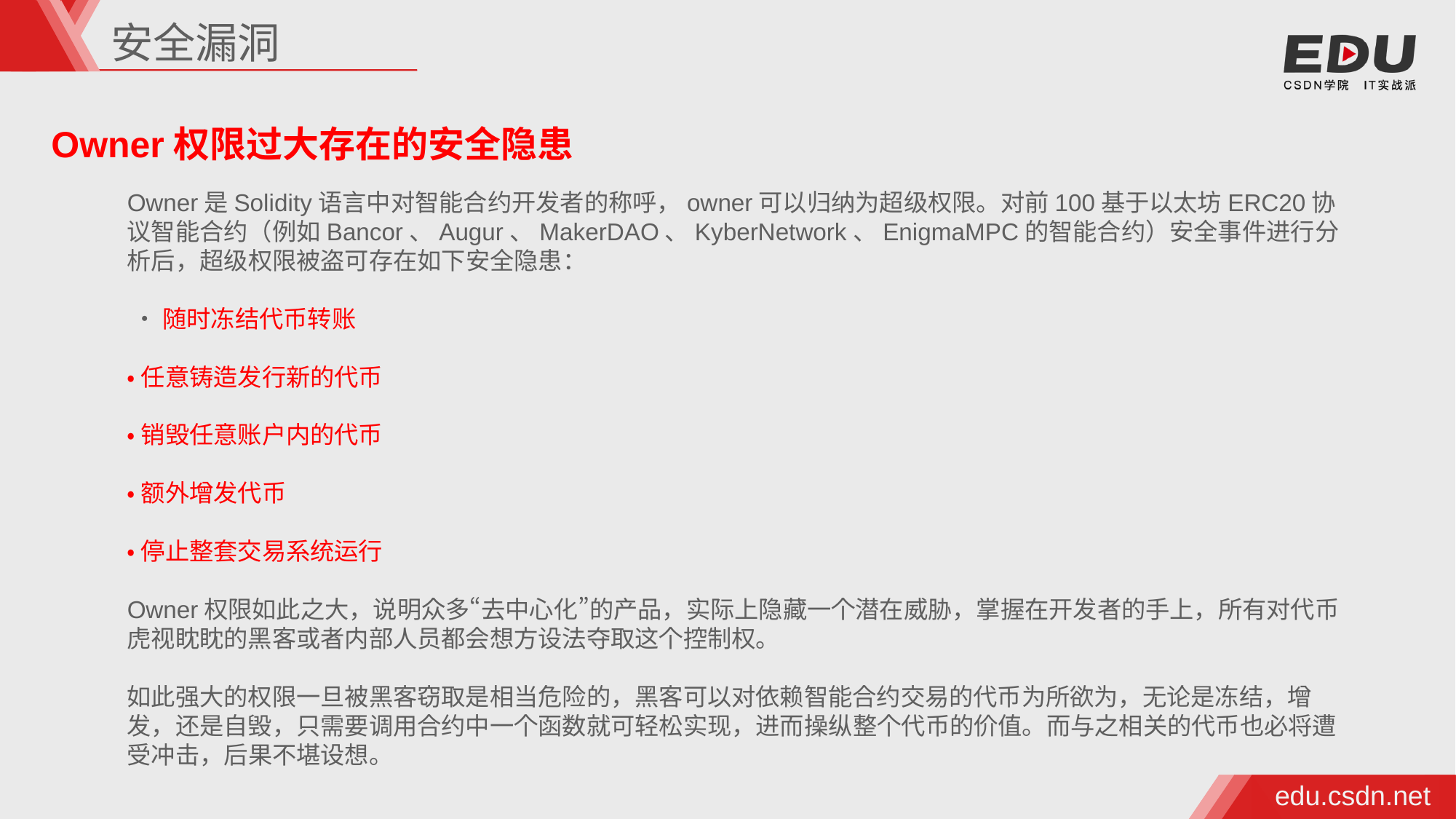

安全漏洞
Owner权限过大存在的安全隐患

Owner是Solidity语言中对智能合约开发者的称呼，owner可以归纳为超级权限。对前100基于以太坊ERC20协议智能合约（例如Bancor、Augur、MakerDAO、KyberNetwork、EnigmaMPC的智能合约）安全事件进行分析后，超级权限被盗可存在如下安全隐患：

 •随时冻结代币转账

•任意铸造发行新的代币

•销毁任意账户内的代币

•额外增发代币

•停止整套交易系统运行

Owner权限如此之大，说明众多“去中心化”的产品，实际上隐藏一个潜在威胁，掌握在开发者的手上，所有对代币虎视眈眈的黑客或者内部人员都会想方设法夺取这个控制权。

如此强大的权限一旦被黑客窃取是相当危险的，黑客可以对依赖智能合约交易的代币为所欲为，无论是冻结，增发，还是自毁，只需要调用合约中一个函数就可轻松实现，进而操纵整个代币的价值。而与之相关的代币也必将遭受冲击，后果不堪设想。

edu.csdn.net